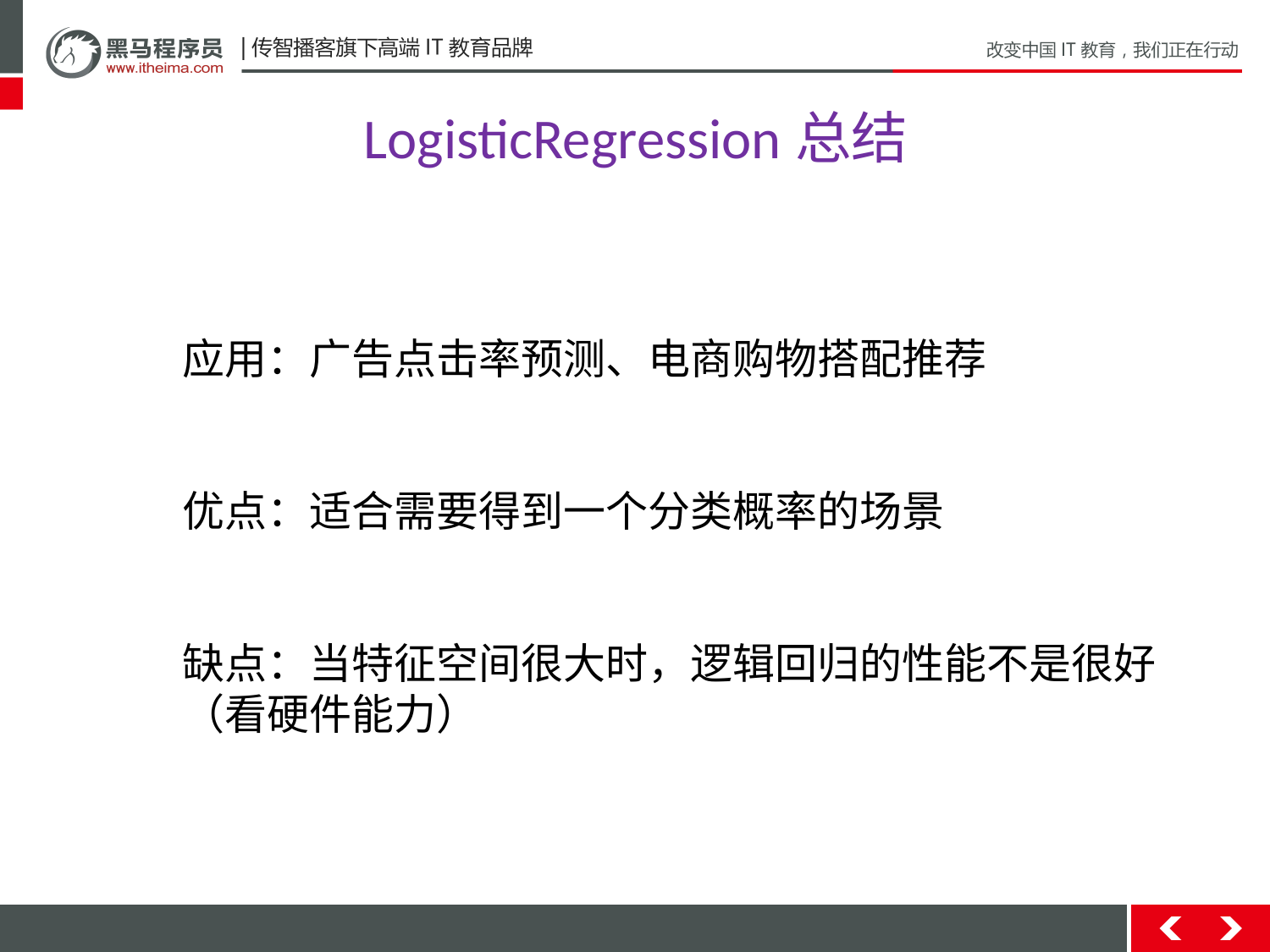

LogisticRegression总结
应用：广告点击率预测、电商购物搭配推荐

优点：适合需要得到一个分类概率的场景

缺点：当特征空间很大时，逻辑回归的性能不是很好
（看硬件能力）